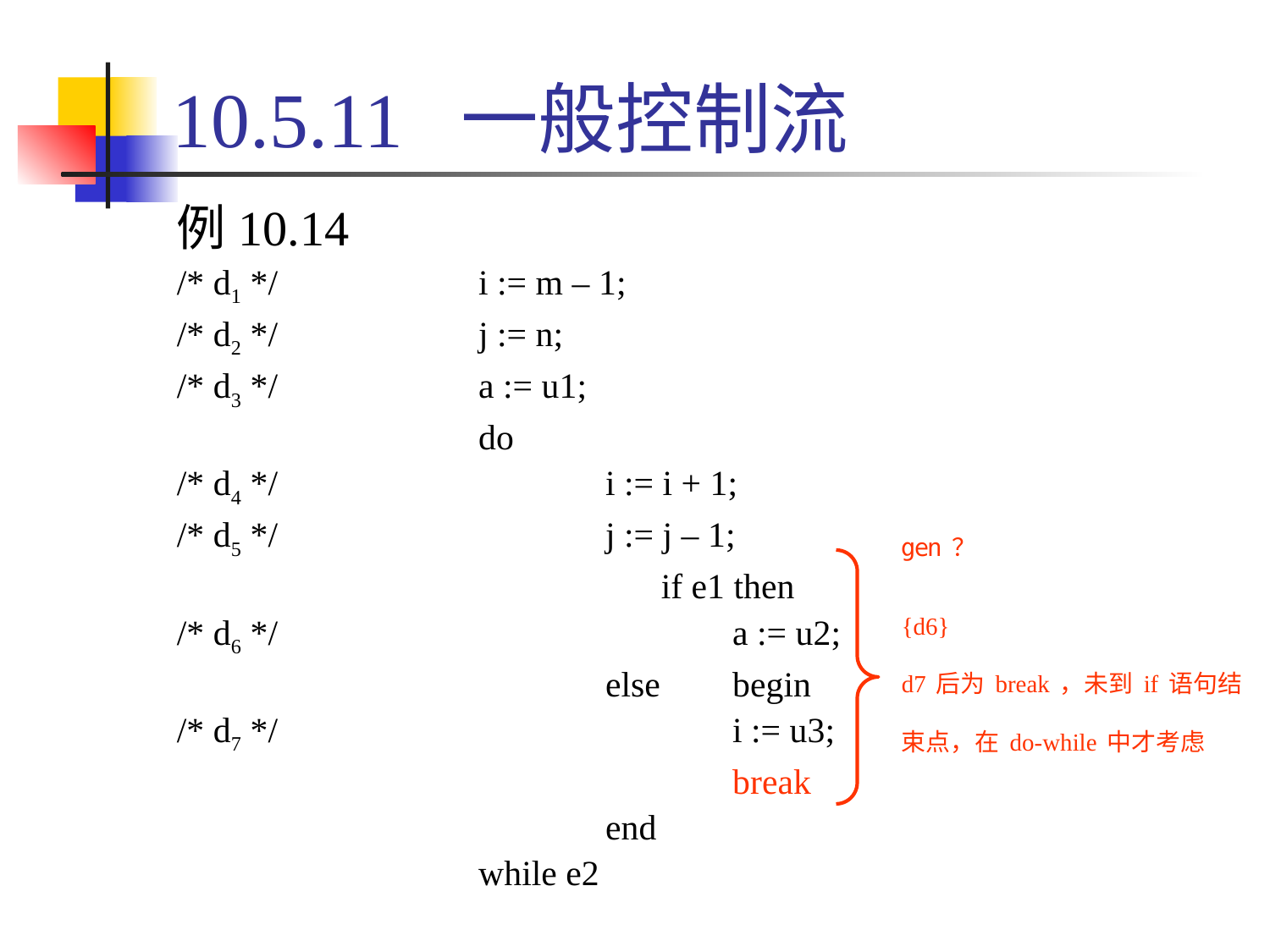

# 10.5.11  一般控制流
例10.14
/* d1 */		i := m – 1;
/* d2 */		j := n;
/* d3 */		a := u1;
			do
/* d4 */			i := i + 1;
/* d5 */			j := j – 1;
				if e1 then
/* d6 */				a := u2;
				else	begin
/* d7 */				i := u3;
					break
				end
			while e2
gen？
{d6}
d7后为break，未到if语句结束点，在do-while中才考虑